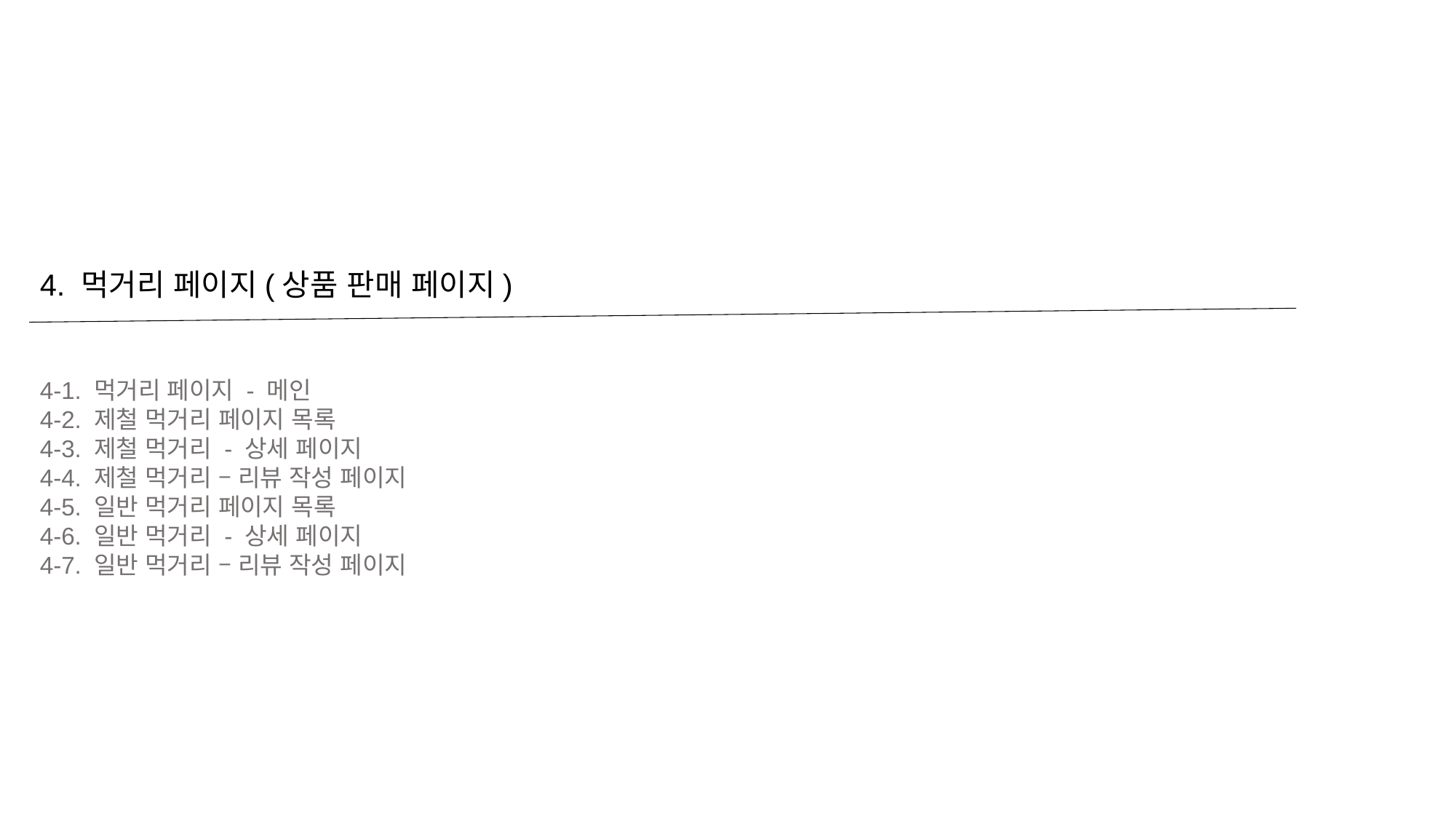

4. 먹거리 페이지(상품 판매 페이지)
4-1. 먹거리 페이지 - 메인
4-2. 제철 먹거리 페이지 목록
4-3. 제철 먹거리 - 상세 페이지
4-4. 제철 먹거리 – 리뷰 작성 페이지
4-5. 일반 먹거리 페이지 목록
4-6. 일반 먹거리 - 상세 페이지
4-7. 일반 먹거리 – 리뷰 작성 페이지